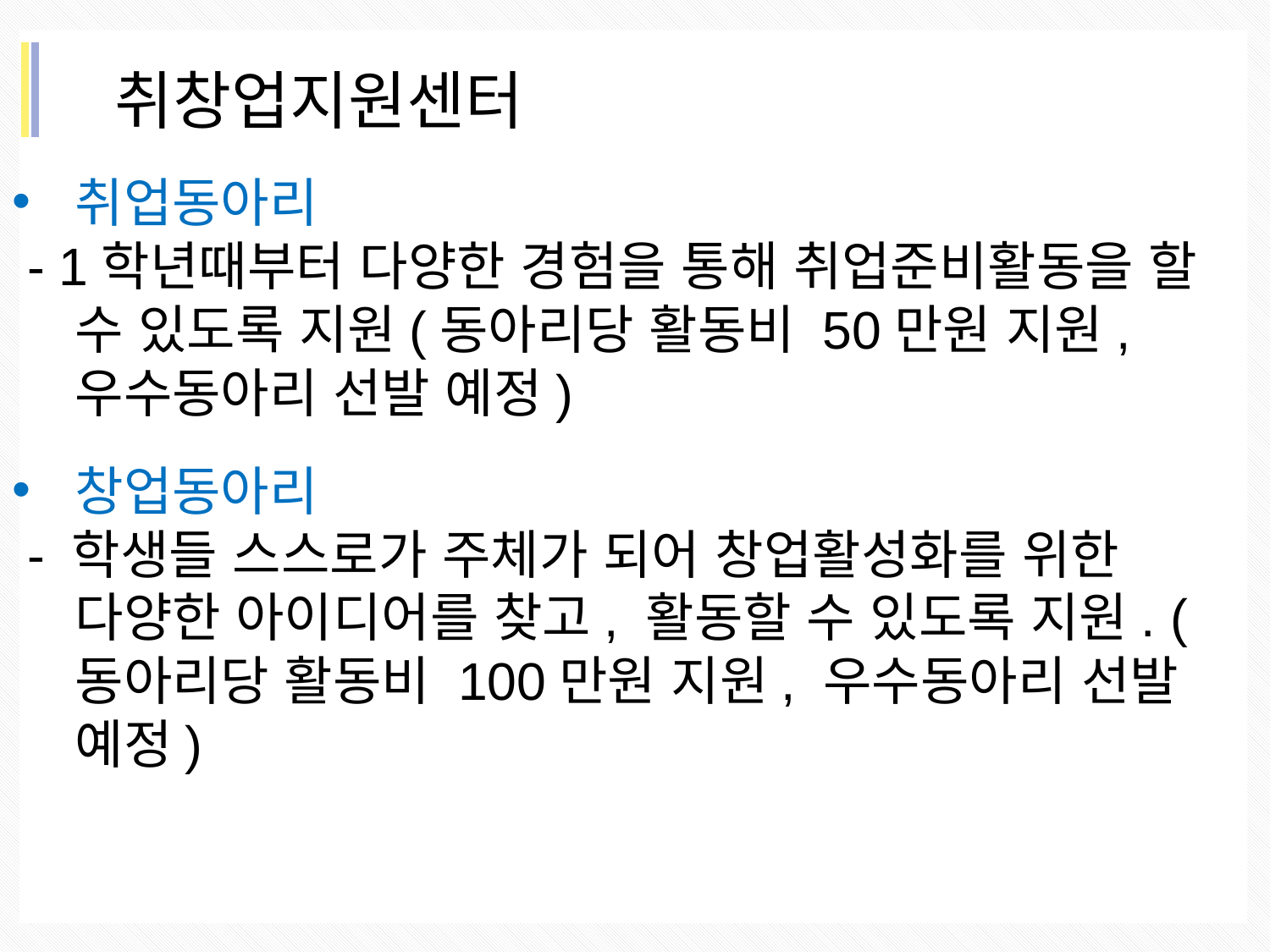

취창업지원센터
취업동아리
 - 1학년때부터 다양한 경험을 통해 취업준비활동을 할 수 있도록 지원(동아리당 활동비 50만원 지원, 우수동아리 선발 예정)
창업동아리
 - 학생들 스스로가 주체가 되어 창업활성화를 위한 다양한 아이디어를 찾고, 활동할 수 있도록 지원. (동아리당 활동비 100만원 지원, 우수동아리 선발 예정)